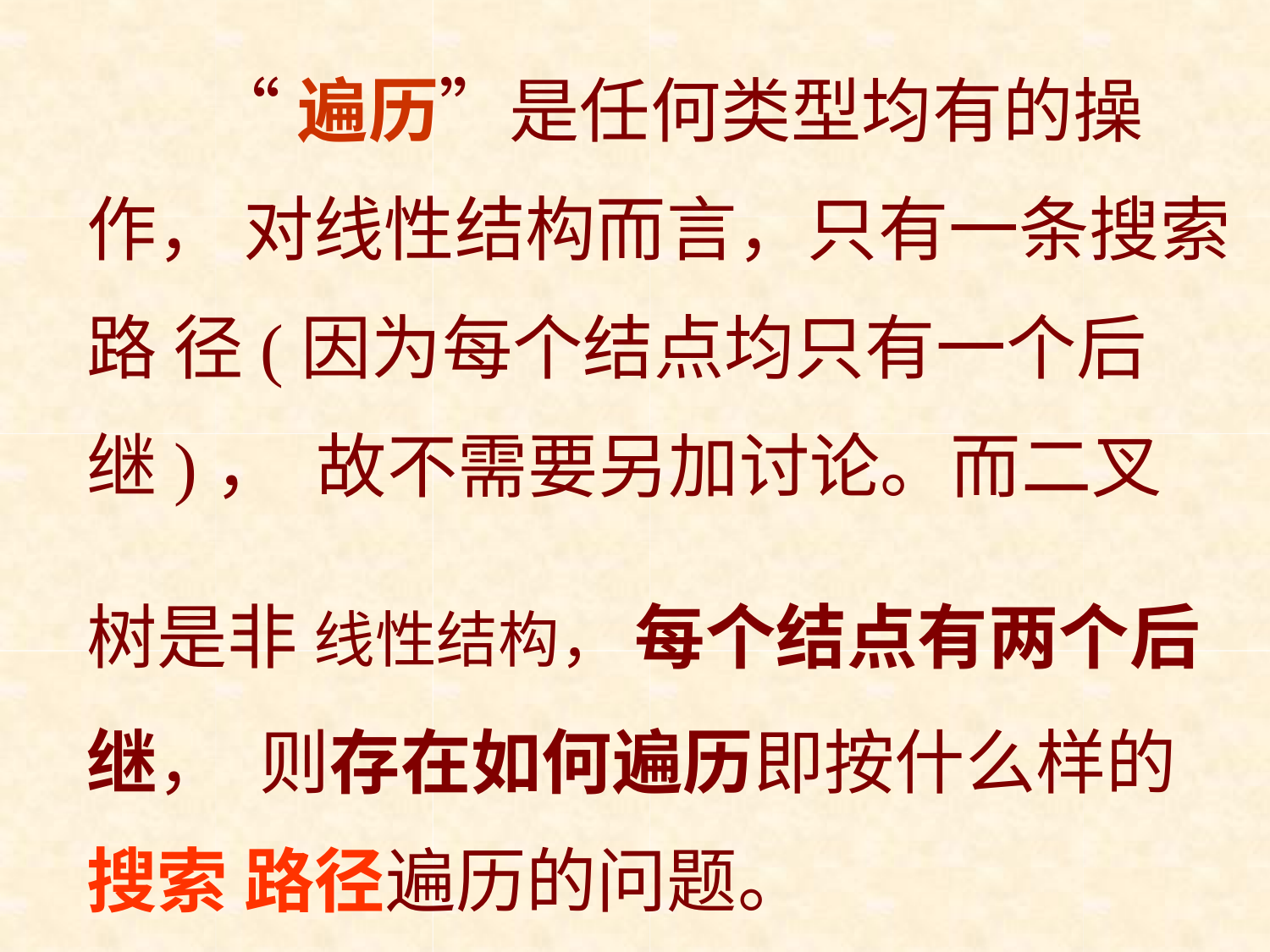

“遍历”是任何类型均有的操作， 对线性结构而言，只有一条搜索路 径(因为每个结点均只有一个后继)，  故不需要另加讨论。而二叉树是非 线性结构， 每个结点有两个后继，  则存在如何遍历即按什么样的搜索 路径遍历的问题。